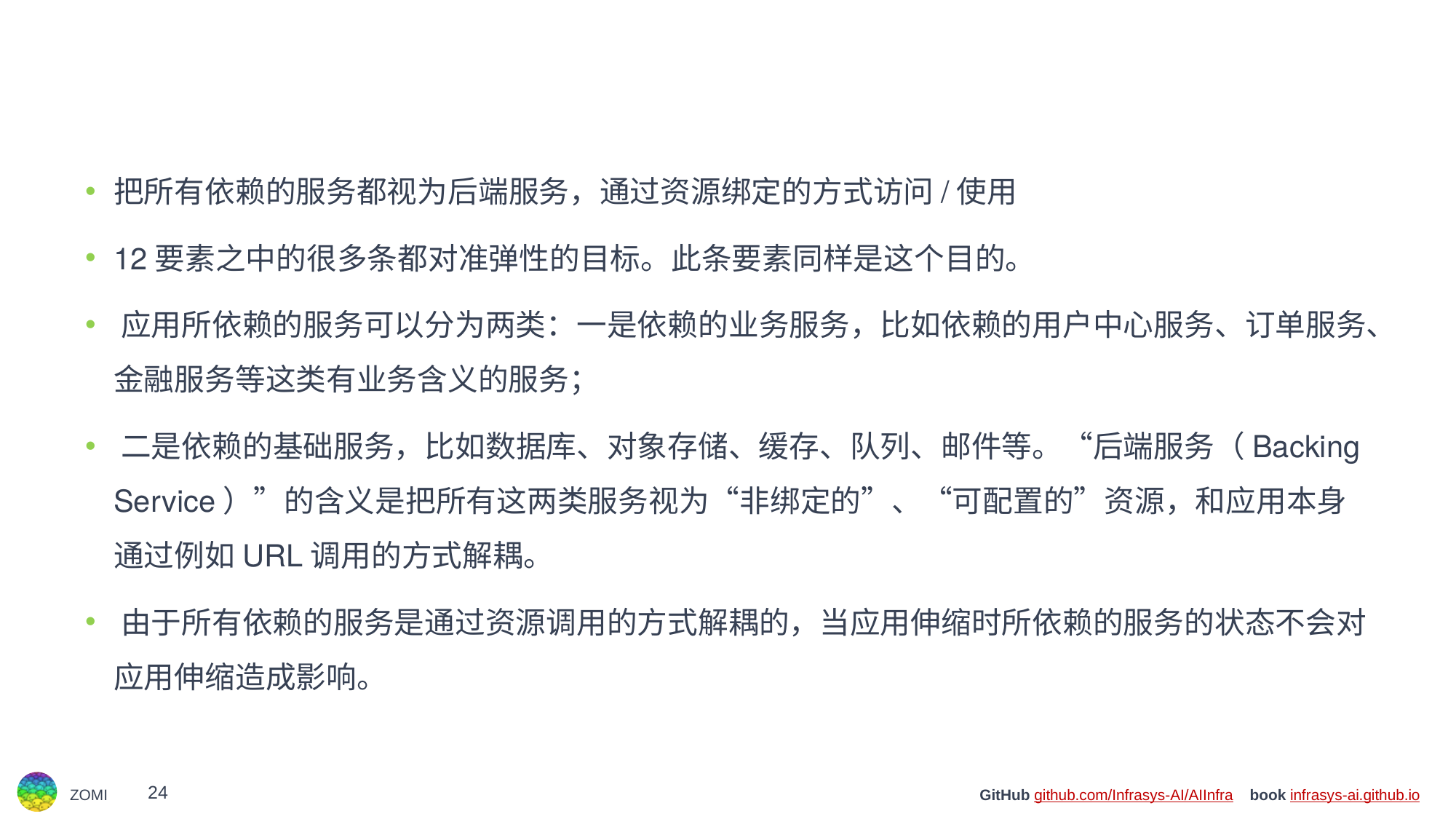

#
把所有依赖的服务都视为后端服务，通过资源绑定的方式访问/使用
12要素之中的很多条都对准弹性的目标。此条要素同样是这个目的。
﻿﻿应用所依赖的服务可以分为两类：一是依赖的业务服务，比如依赖的用户中心服务、订单服务、金融服务等这类有业务含义的服务；
﻿﻿二是依赖的基础服务，比如数据库、对象存储、缓存、队列、邮件等。“后端服务（Backing Service）”的含义是把所有这两类服务视为“非绑定的”、“可配置的”资源，和应用本身通过例如URL调用的方式解耦。
﻿﻿由于所有依赖的服务是通过资源调用的方式解耦的，当应用伸缩时所依赖的服务的状态不会对应用伸缩造成影响。